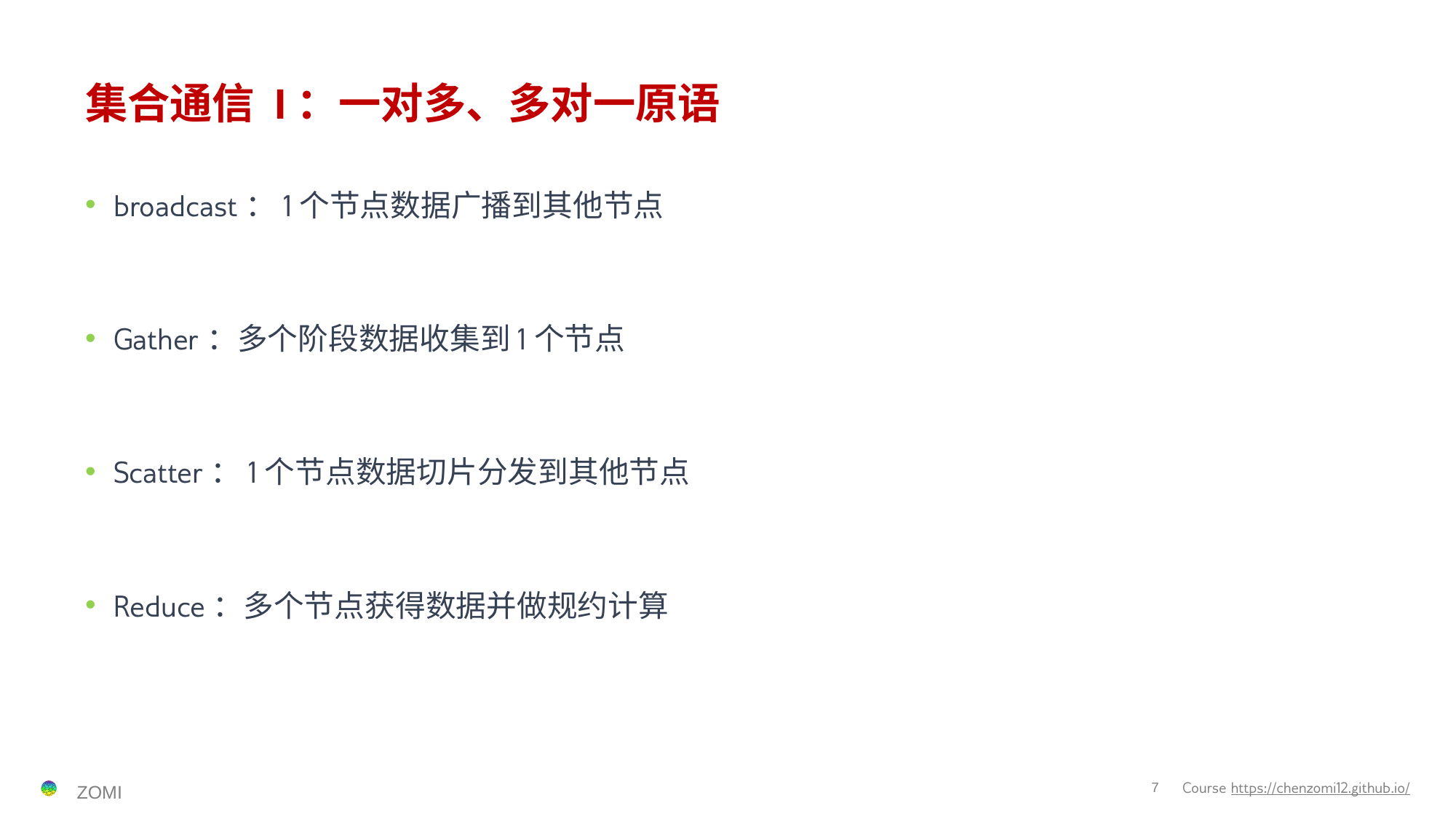

# 集合通信 I：一对多、多对一原语
broadcast：1个节点数据广播到其他节点

Gather：多个阶段数据收集到1个节点

Scatter：1个节点数据切片分发到其他节点

Reduce：多个节点获得数据并做规约计算